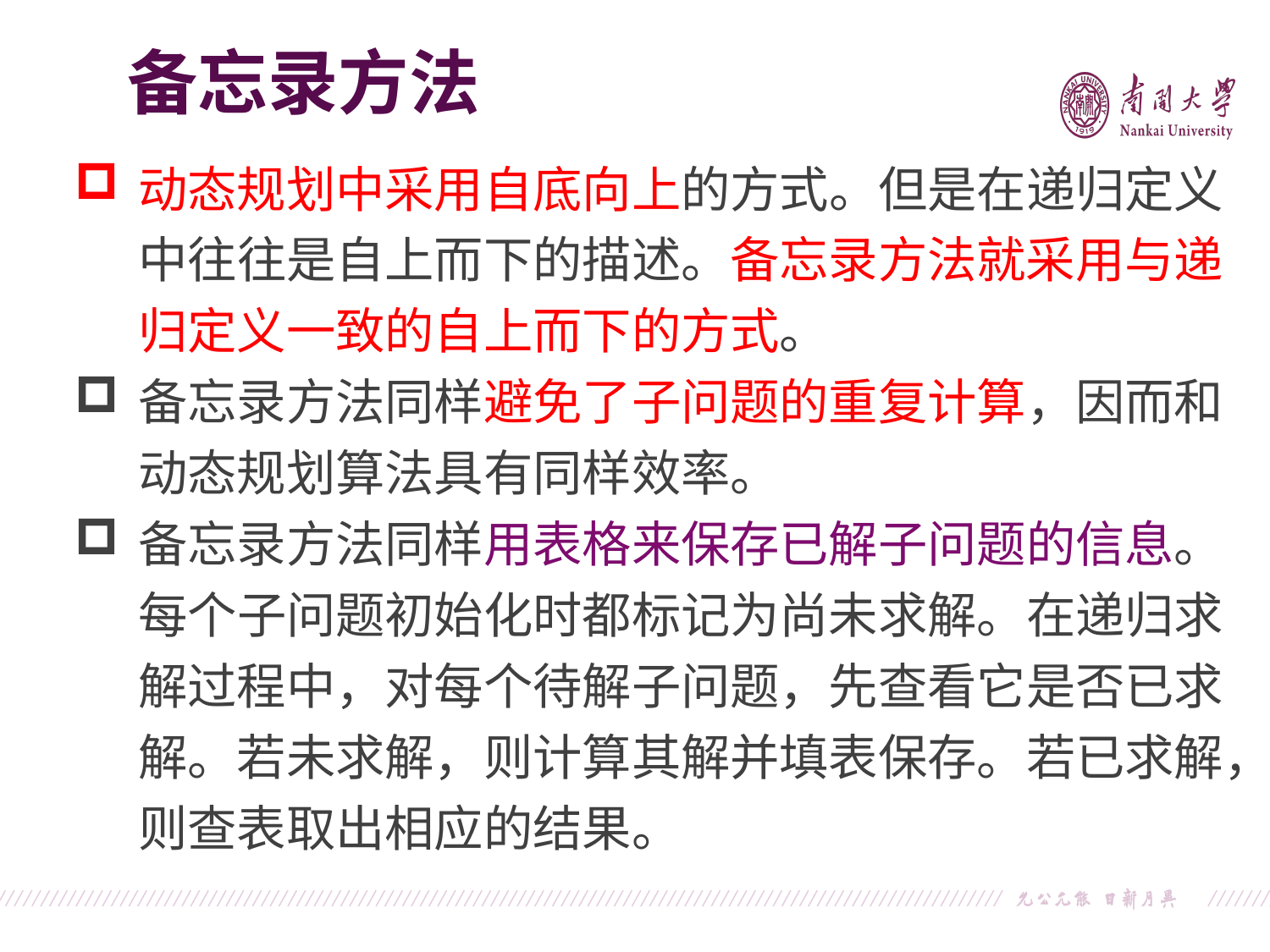

备忘录方法
动态规划中采用自底向上的方式。但是在递归定义中往往是自上而下的描述。备忘录方法就采用与递归定义一致的自上而下的方式。
备忘录方法同样避免了子问题的重复计算，因而和动态规划算法具有同样效率。
备忘录方法同样用表格来保存已解子问题的信息。每个子问题初始化时都标记为尚未求解。在递归求解过程中，对每个待解子问题，先查看它是否已求解。若未求解，则计算其解并填表保存。若已求解，则查表取出相应的结果。